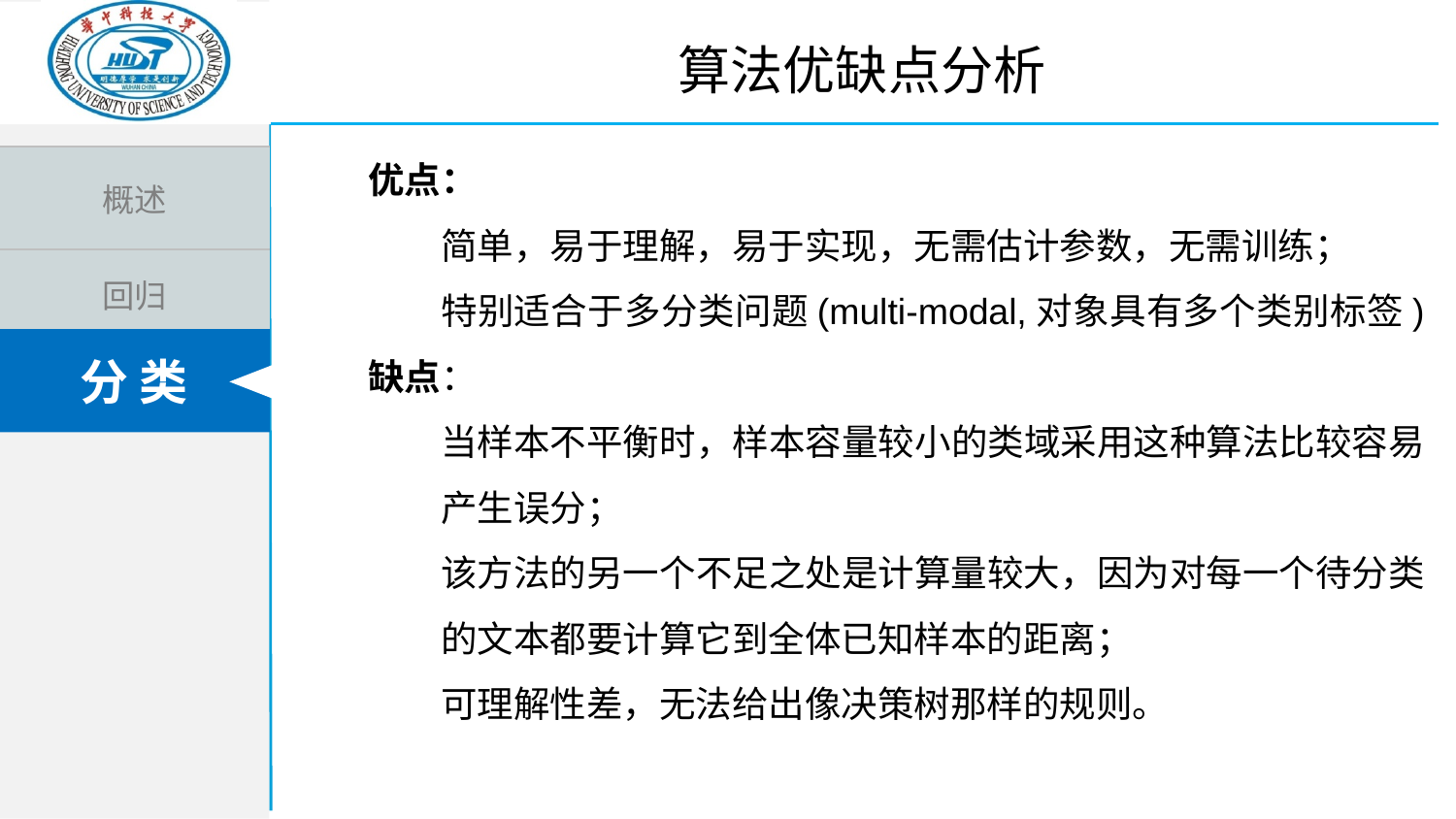

算法优缺点分析

优点：
简单，易于理解，易于实现，无需估计参数，无需训练；
特别适合于多分类问题(multi-modal,对象具有多个类别标签)
缺点：
当样本不平衡时，样本容量较小的类域采用这种算法比较容易产生误分；
该方法的另一个不足之处是计算量较大，因为对每一个待分类的文本都要计算它到全体已知样本的距离；
可理解性差，无法给出像决策树那样的规则。